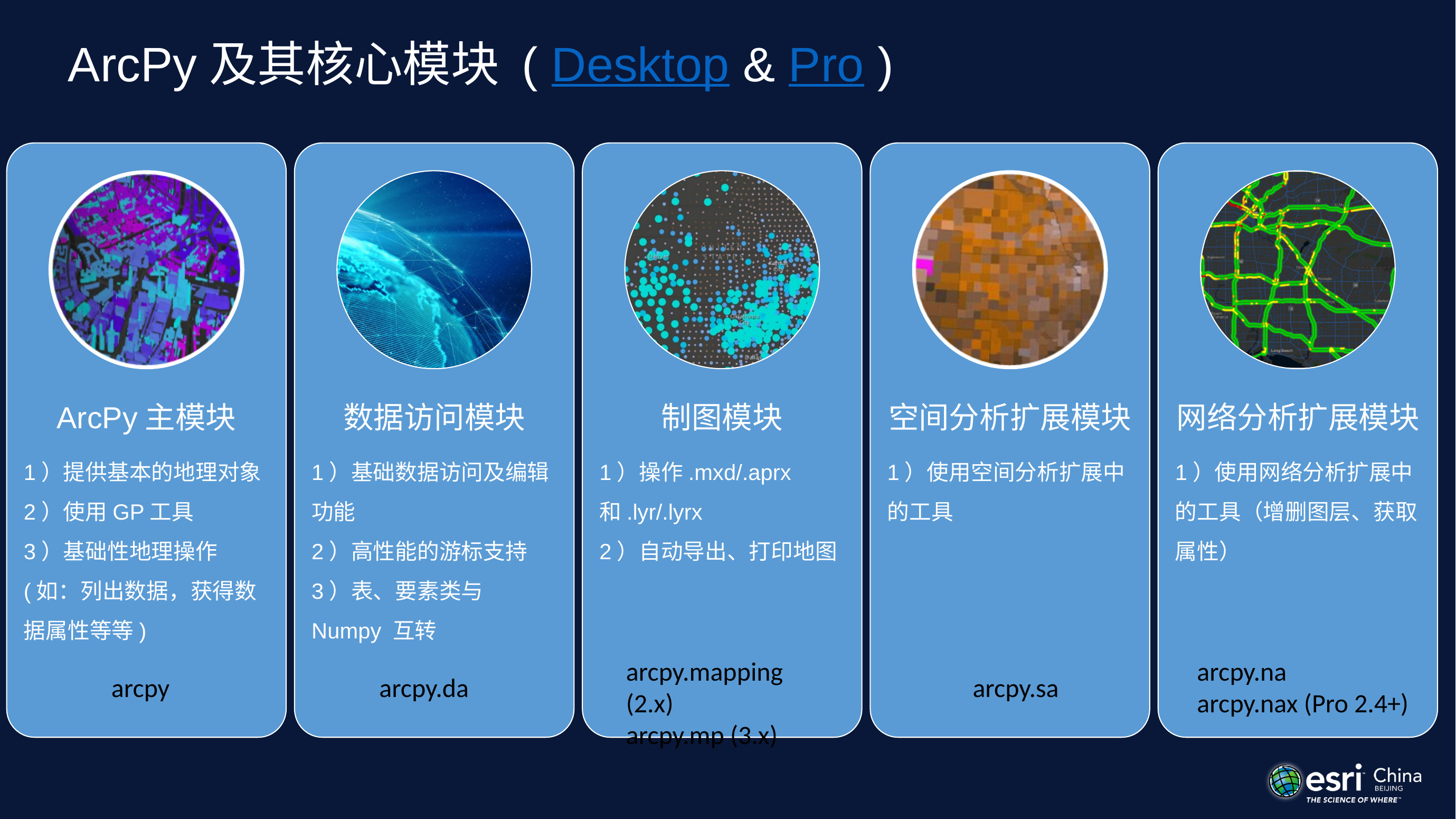

# ArcPy及其核心模块 ( Desktop & Pro )
ArcPy主模块
1）提供基本的地理对象
2）使用GP工具
3）基础性地理操作(如：列出数据，获得数据属性等等)
数据访问模块
1）基础数据访问及编辑功能
2）高性能的游标支持
3）表、要素类与Numpy 互转
制图模块
1）操作.mxd/.aprx和.lyr/.lyrx
2）自动导出、打印地图
空间分析扩展模块
1）使用空间分析扩展中的工具
网络分析扩展模块
1）使用网络分析扩展中的工具（增删图层、获取属性）

arcpy.mapping (2.x)
arcpy.mp (3.x)
arcpy.na
arcpy.nax (Pro 2.4+)
arcpy
arcpy.da
arcpy.sa